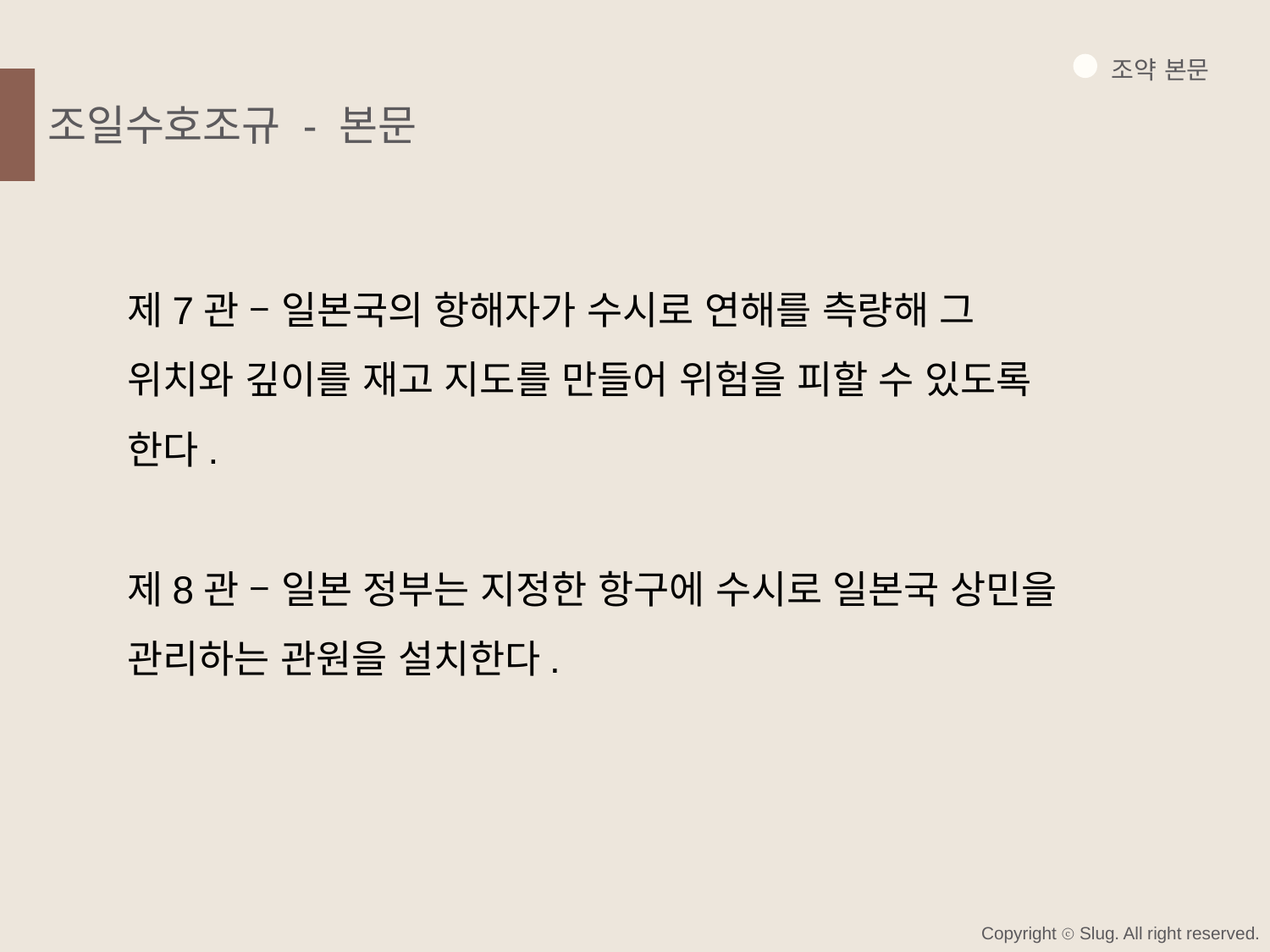

조약 본문

조일수호조규 - 본문
제7관 – 일본국의 항해자가 수시로 연해를 측량해 그 위치와 깊이를 재고 지도를 만들어 위험을 피할 수 있도록 한다.

제8관 – 일본 정부는 지정한 항구에 수시로 일본국 상민을 관리하는 관원을 설치한다.